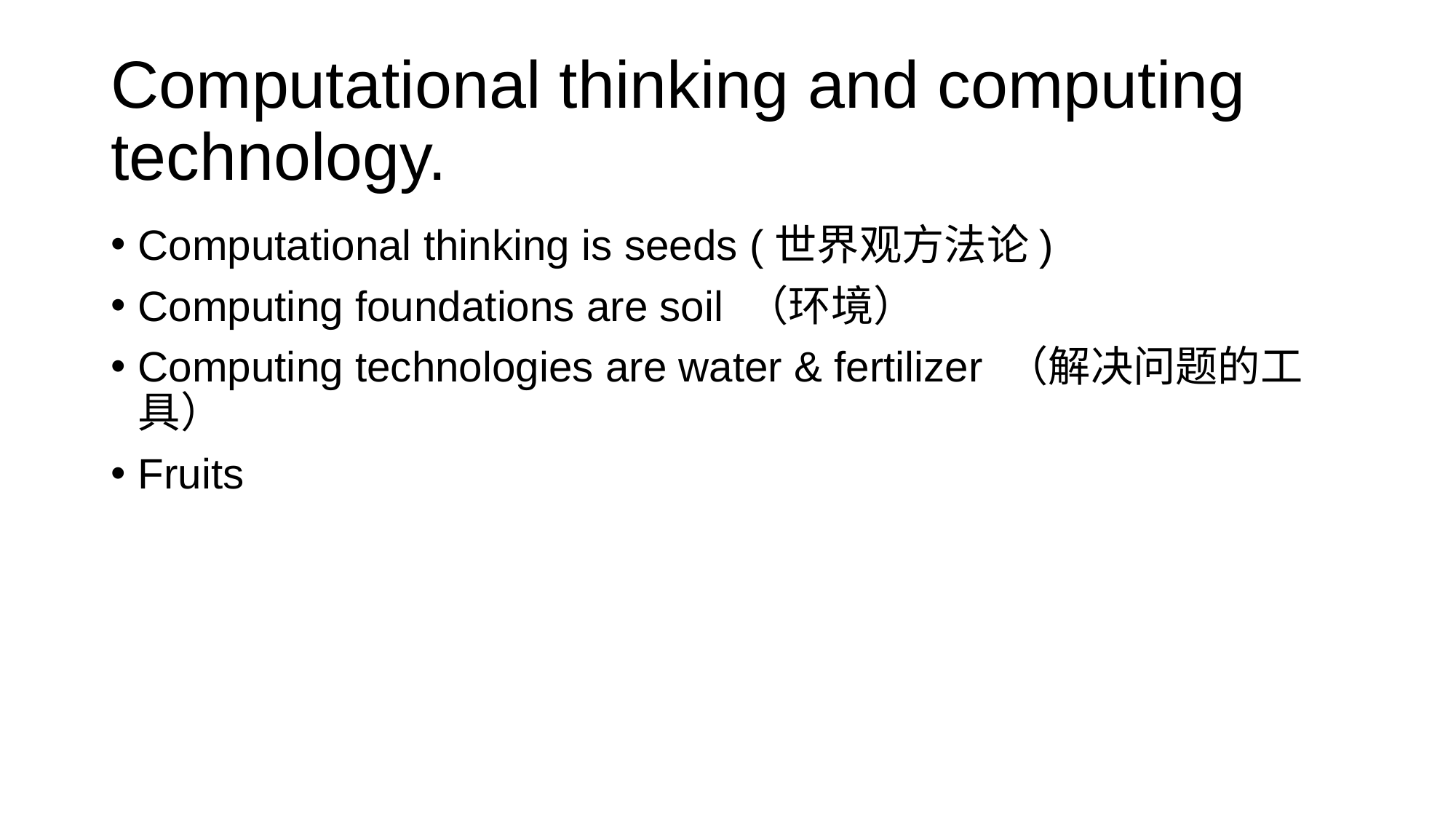

# Computational thinking and computing technology.
Computational thinking is seeds (世界观方法论)
Computing foundations are soil （环境）
Computing technologies are water & fertilizer （解决问题的工具）
Fruits